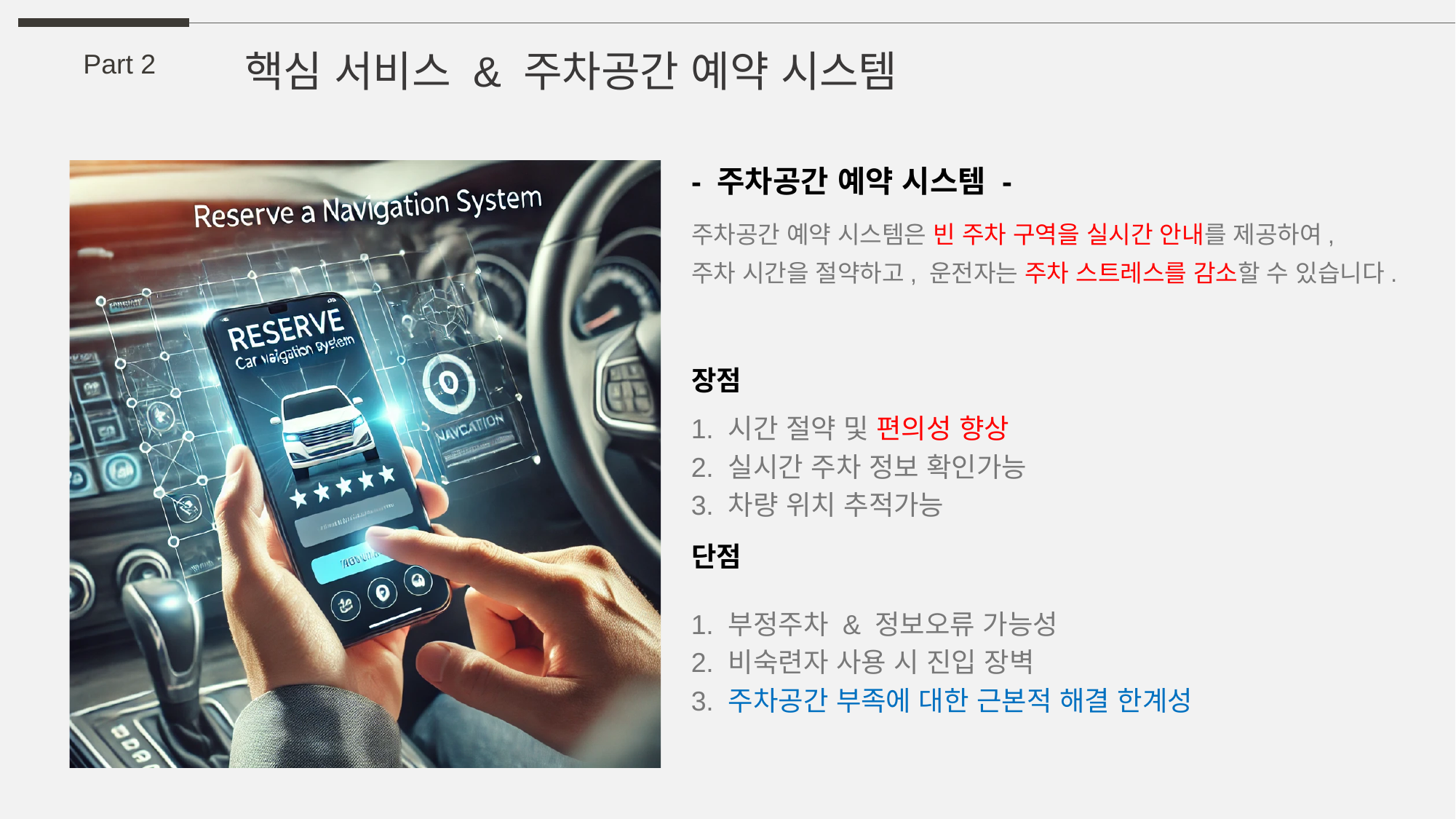

핵심 서비스 & 주차공간 예약 시스템

Part 2

- 주차공간 예약 시스템 -
주차공간 예약 시스템은 빈 주차 구역을 실시간 안내를 제공하여,
주차 시간을 절약하고, 운전자는 주차 스트레스를 감소할 수 있습니다.
장점
단점
1. 시간 절약 및 편의성 향상
2. 실시간 주차 정보 확인가능
3. 차량 위치 추적가능
1. 부정주차 & 정보오류 가능성
2. 비숙련자 사용 시 진입 장벽
3. 주차공간 부족에 대한 근본적 해결 한계성